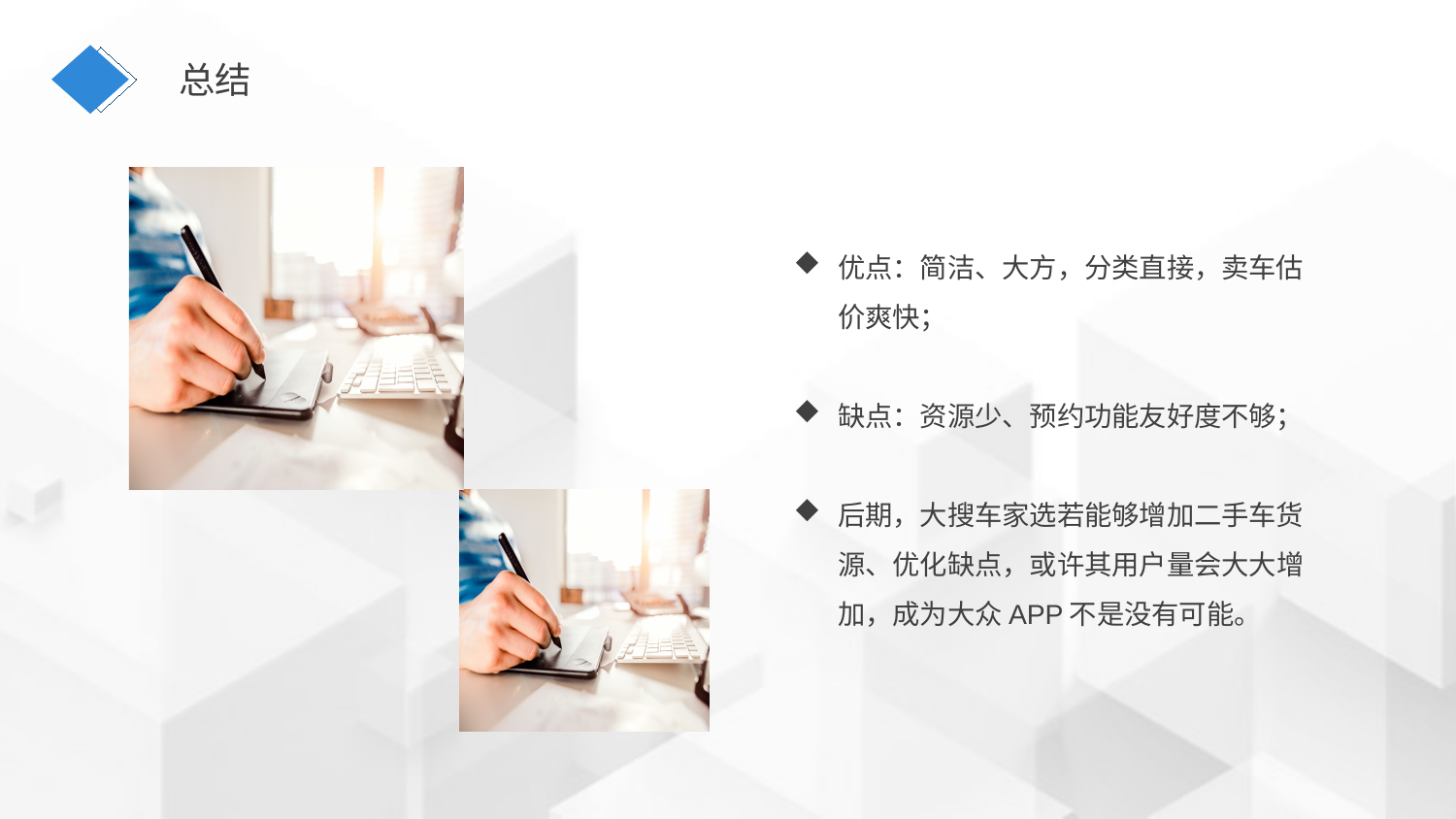

总结

优点：简洁、大方，分类直接，卖车估价爽快；

缺点：资源少、预约功能友好度不够；

后期，大搜车家选若能够增加二手车货源、优化缺点，或许其用户量会大大增加，成为大众APP不是没有可能。